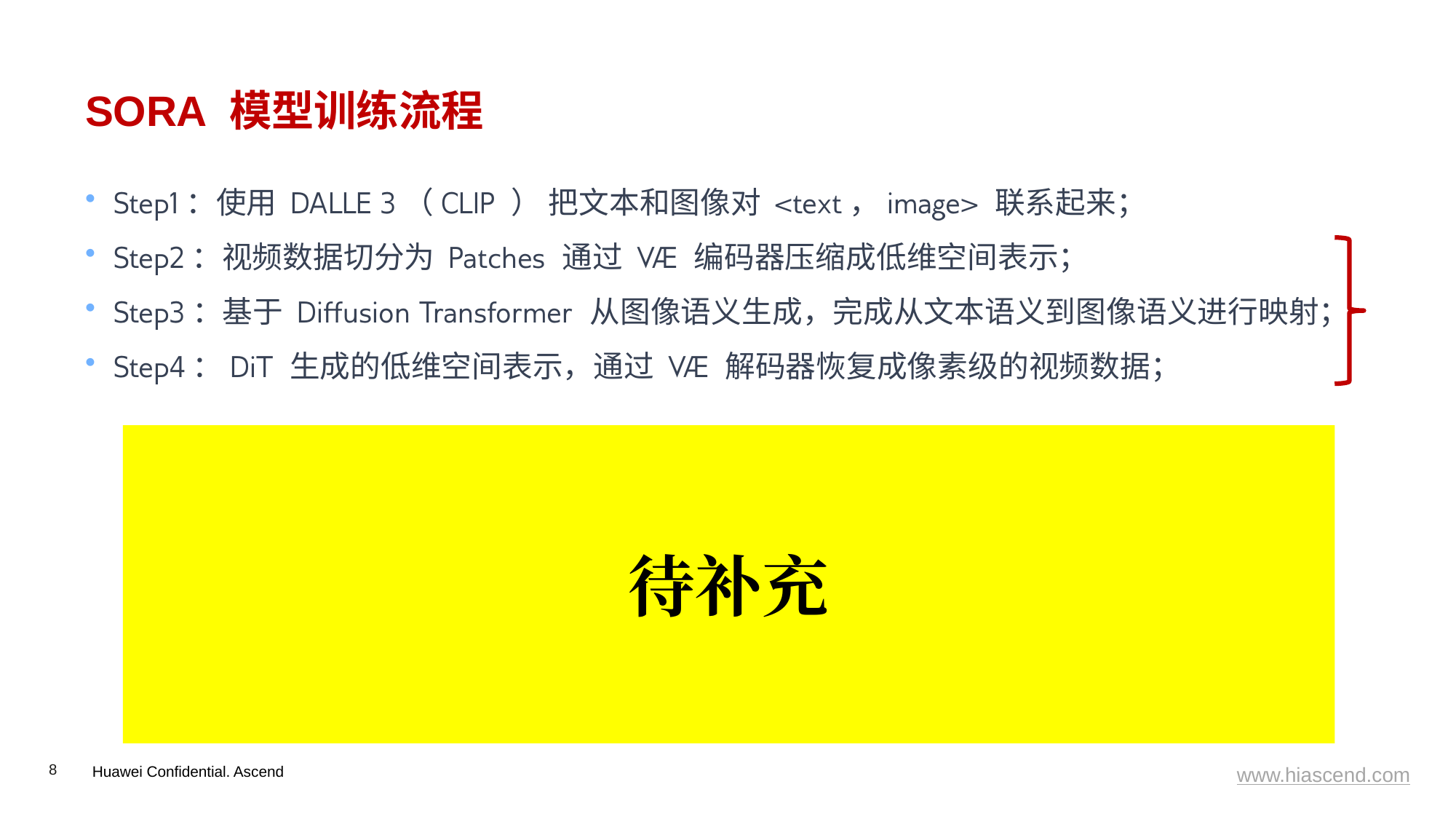

# SORA 模型训练流程
Step1：使用 DALLE 3（CLIP ） 把文本和图像对 <text，image> 联系起来；
Step2：视频数据切分为 Patches 通过 VAE 编码器压缩成低维空间表示；
Step3：基于 Diffusion Transformer 从图像语义生成，完成从文本语义到图像语义进行映射；
Step4：DiT 生成的低维空间表示，通过 VAE 解码器恢复成像素级的视频数据；

待补充